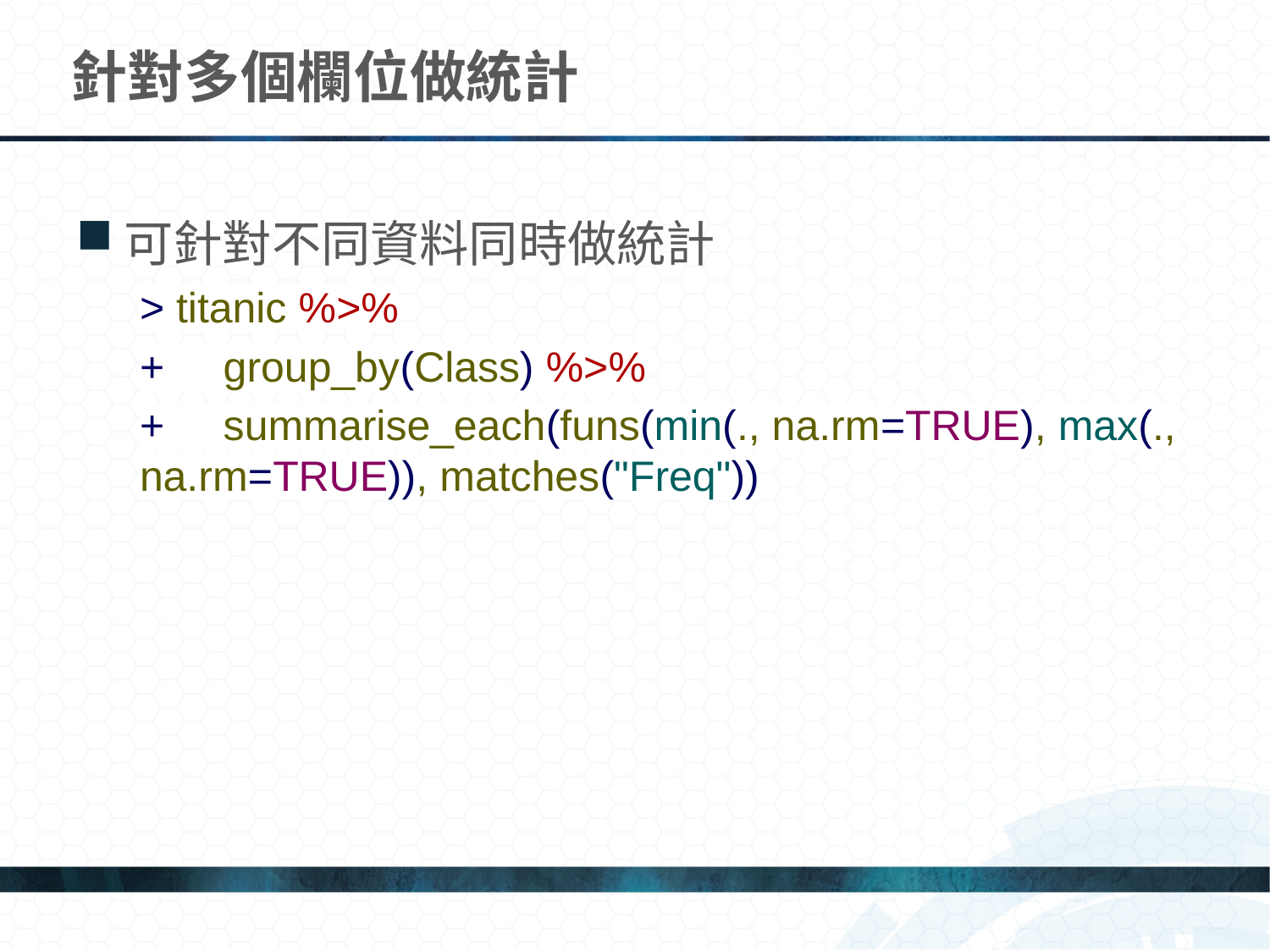

# 針對多個欄位做統計
可針對不同資料同時做統計
> titanic %>%
+     group_by(Class) %>%
+     summarise_each(funs(min(., na.rm=TRUE), max(., na.rm=TRUE)), matches("Freq"))